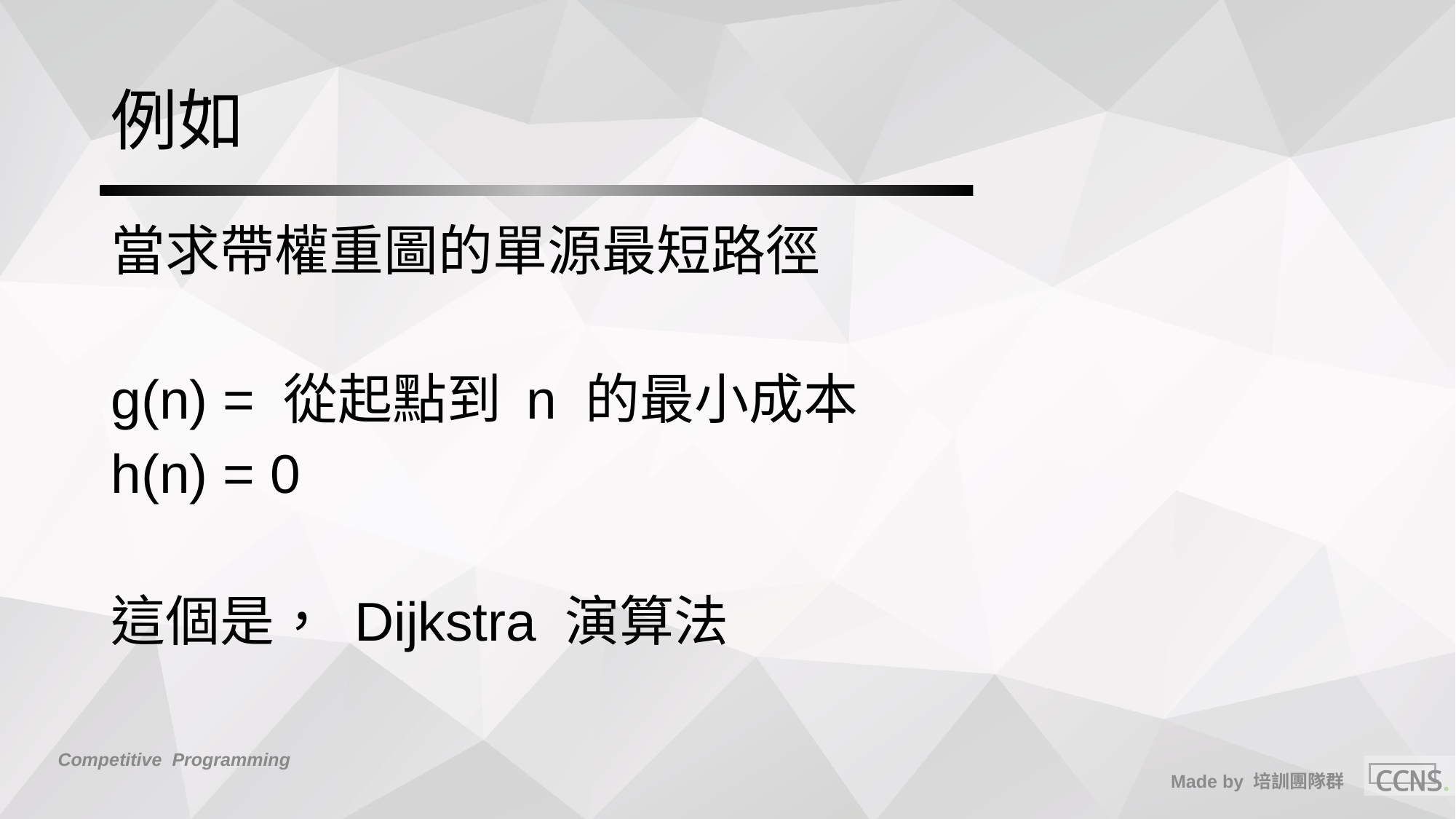

# 例如
當求帶權重圖的單源最短路徑

g(n) = 從起點到 n 的最小成本
h(n) = 0

這個是， Dijkstra 演算法